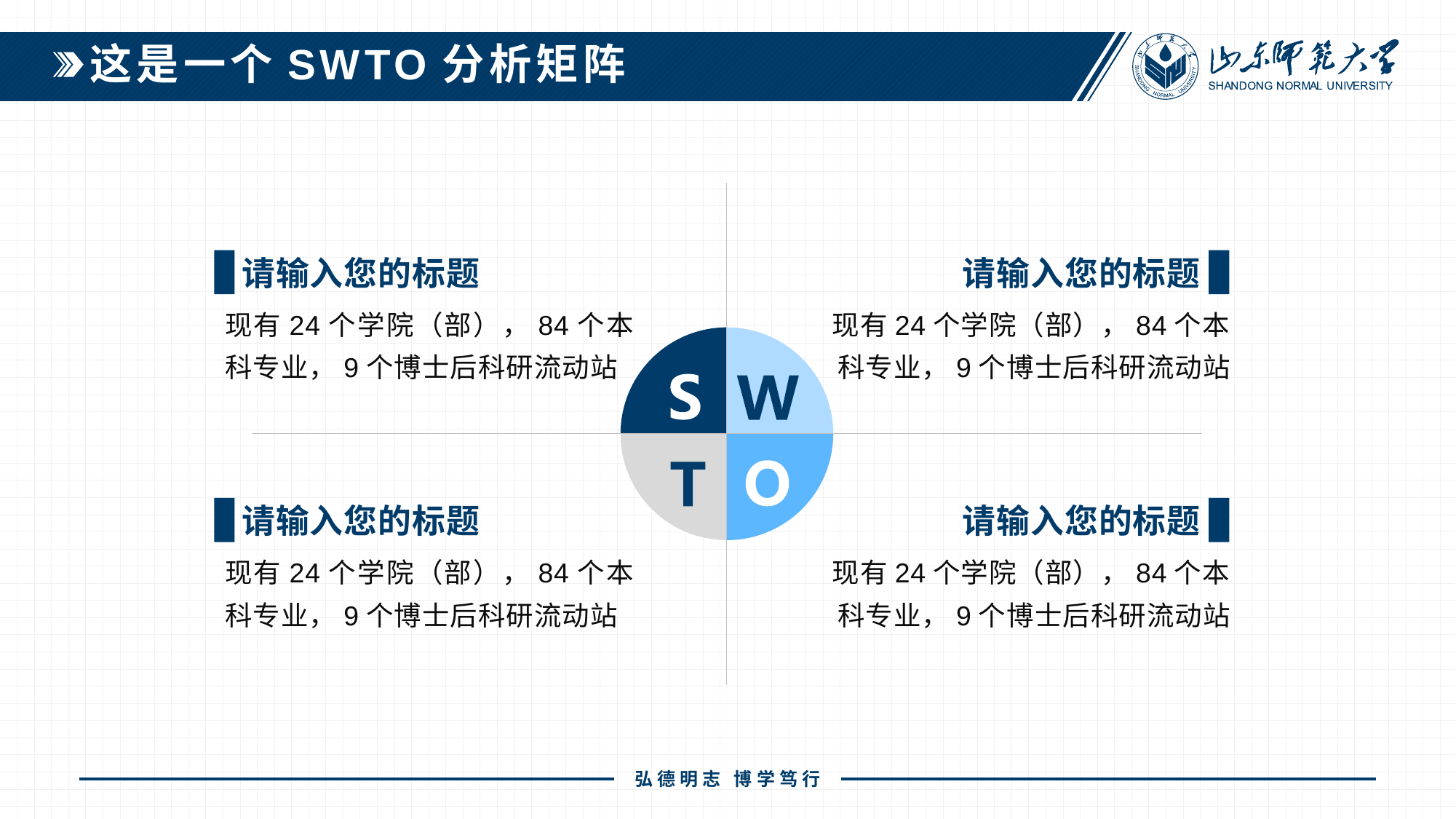

这是一个SWTO分析矩阵
请输入您的标题
请输入您的标题

现有24个学院（部），84个本科专业，9个博士后科研流动站
现有24个学院（部），84个本科专业，9个博士后科研流动站

请输入您的标题
请输入您的标题

现有24个学院（部），84个本科专业，9个博士后科研流动站
现有24个学院（部），84个本科专业，9个博士后科研流动站